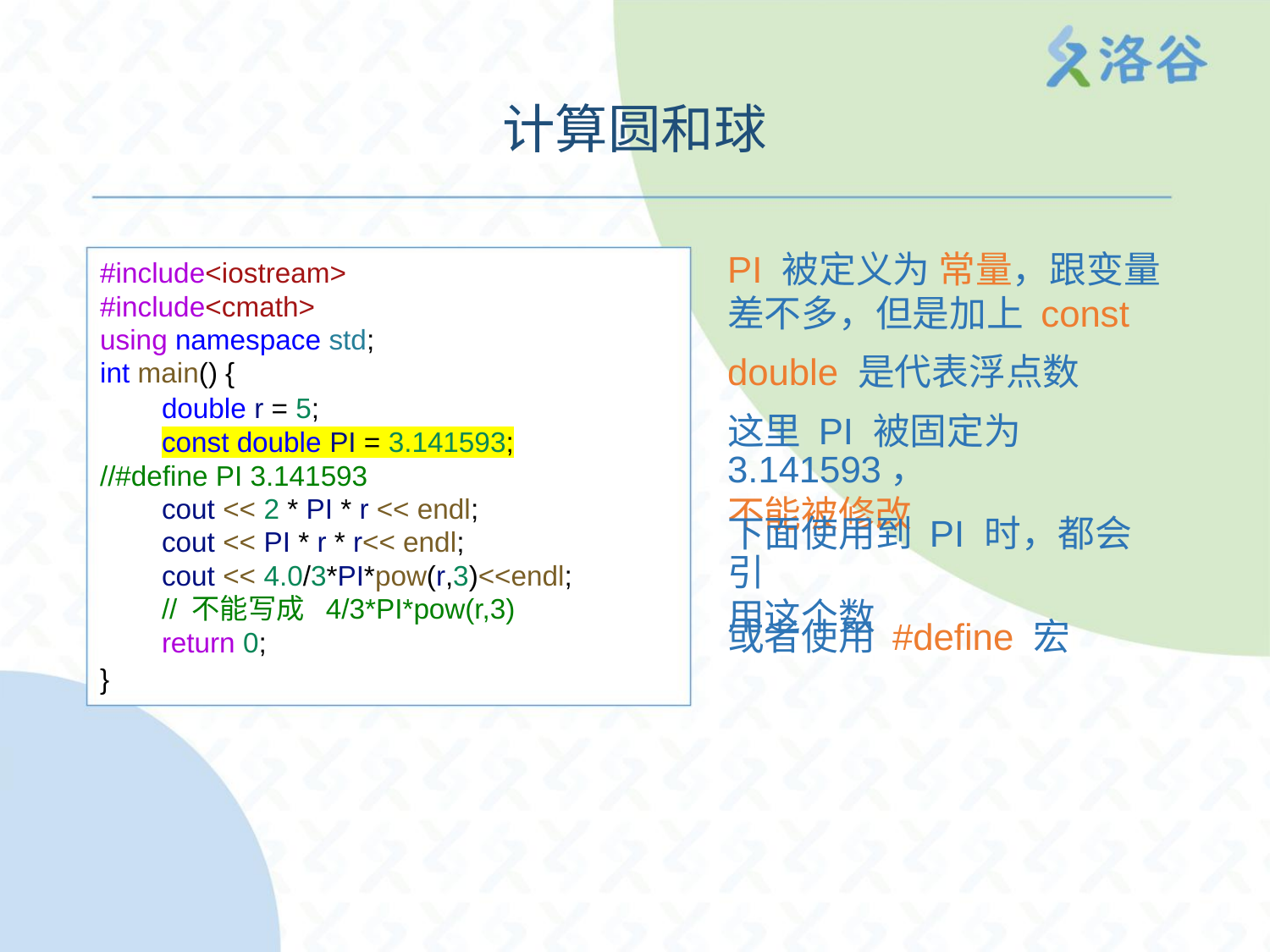

计算圆和球
PI 被定义为 常量，跟变量
差不多，但是加上 const
#include<iostream>
#include<cmath>
using namespace std;
int main() {
double 是代表浮点数
double r = 5;
这里 PI 被固定为 3.141593，
不能被修改
const double PI = 3.141593;
//#define PI 3.141593
cout << 2 * PI * r << endl;
cout << PI * r * r<< endl;
cout << 4.0/3*PI*pow(r,3)<<endl;
// 不能写成 4/3*PI*pow(r,3)
return 0;
下面使用到 PI 时，都会引
用这个数
或者使用 #define 宏
}